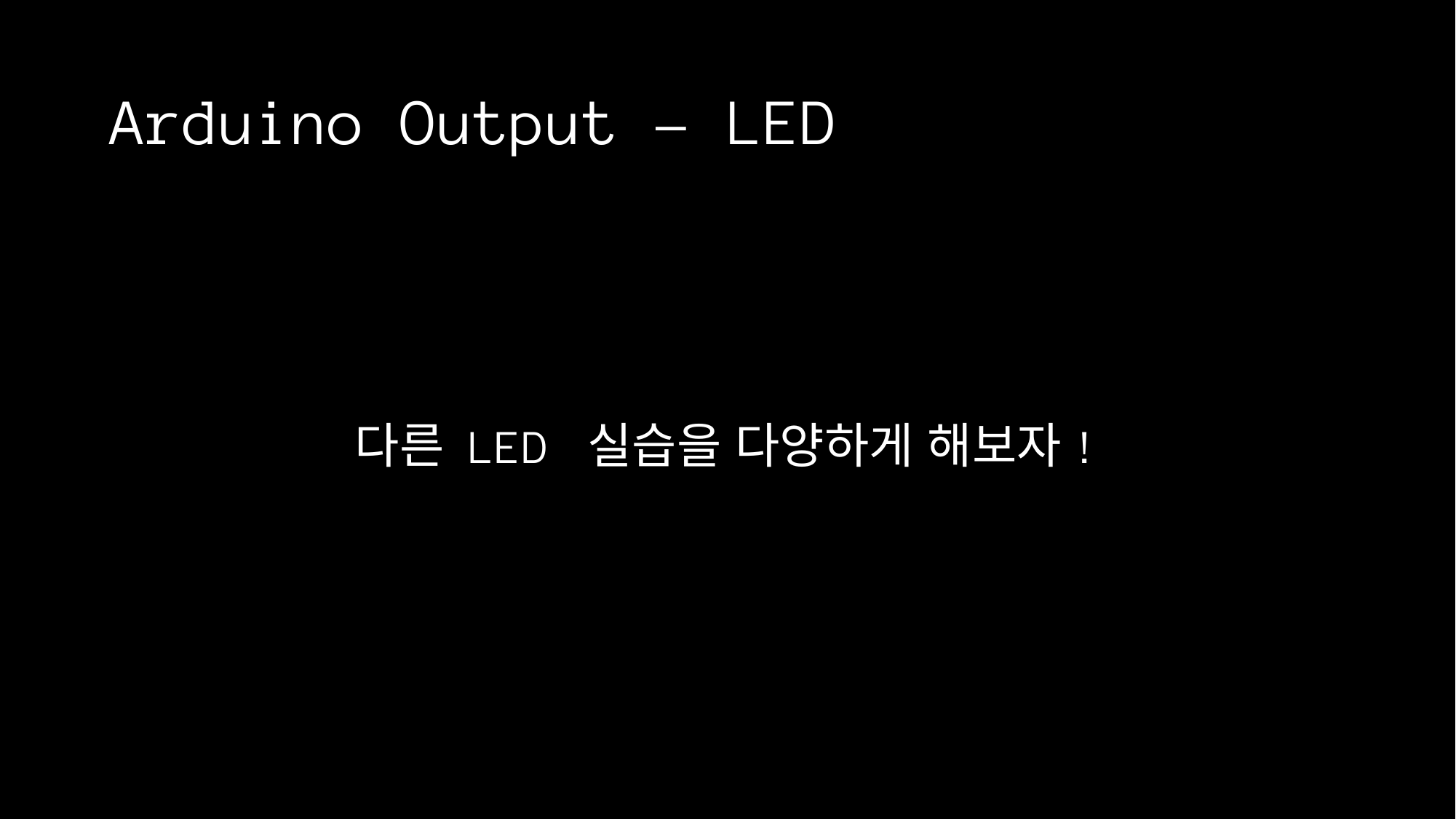

# Arduino Output – LED
다른 LED 실습을 다양하게 해보자!